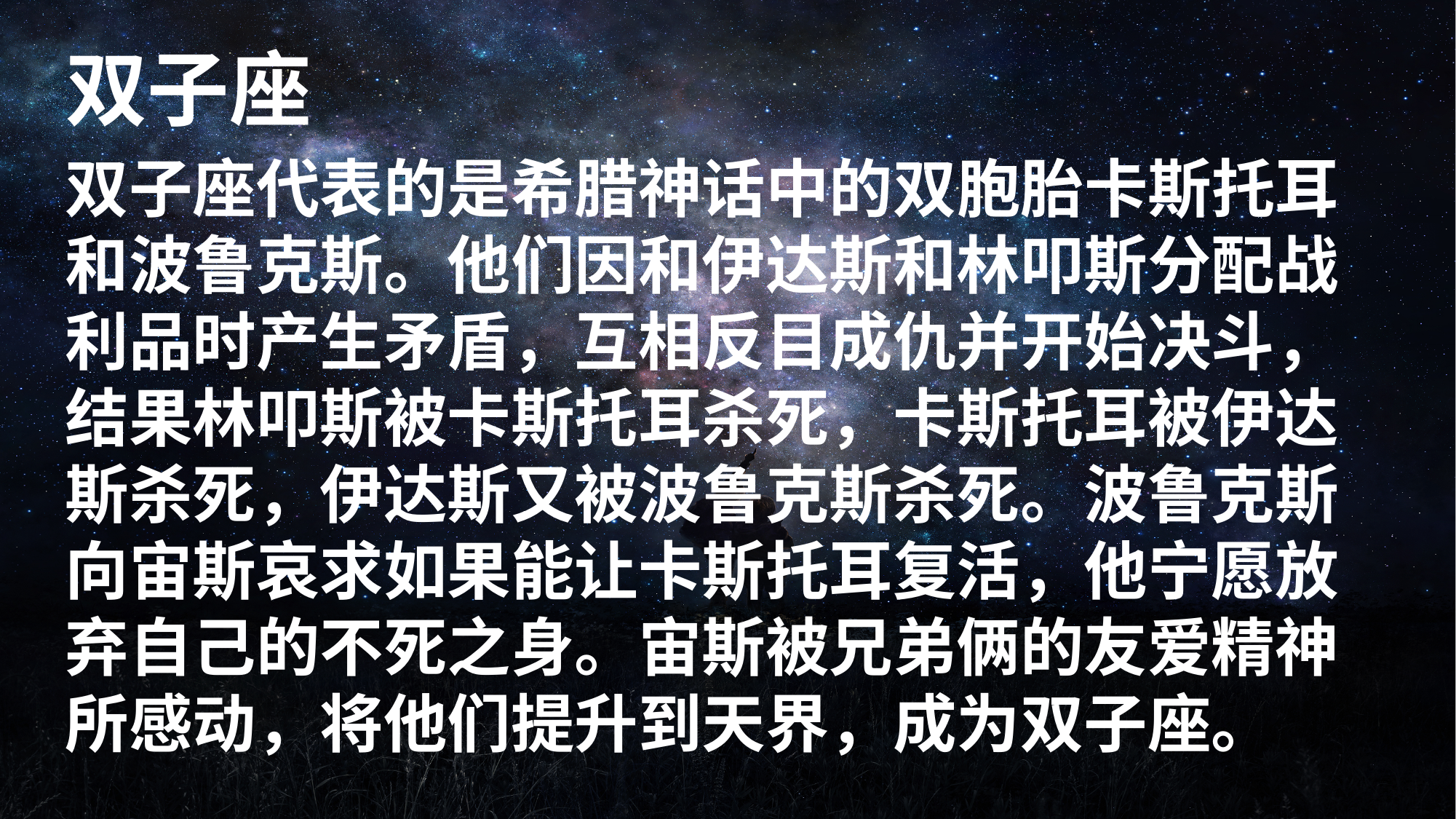

# 双子座
双子座代表的是希腊神话中的双胞胎卡斯托耳和波鲁克斯。他们因和伊达斯和林叩斯分配战利品时产生矛盾，互相反目成仇并开始决斗，结果林叩斯被卡斯托耳杀死，卡斯托耳被伊达斯杀死，伊达斯又被波鲁克斯杀死。波鲁克斯向宙斯哀求如果能让卡斯托耳复活，他宁愿放弃自己的不死之身。宙斯被兄弟俩的友爱精神所感动，将他们提升到天界，成为双子座。